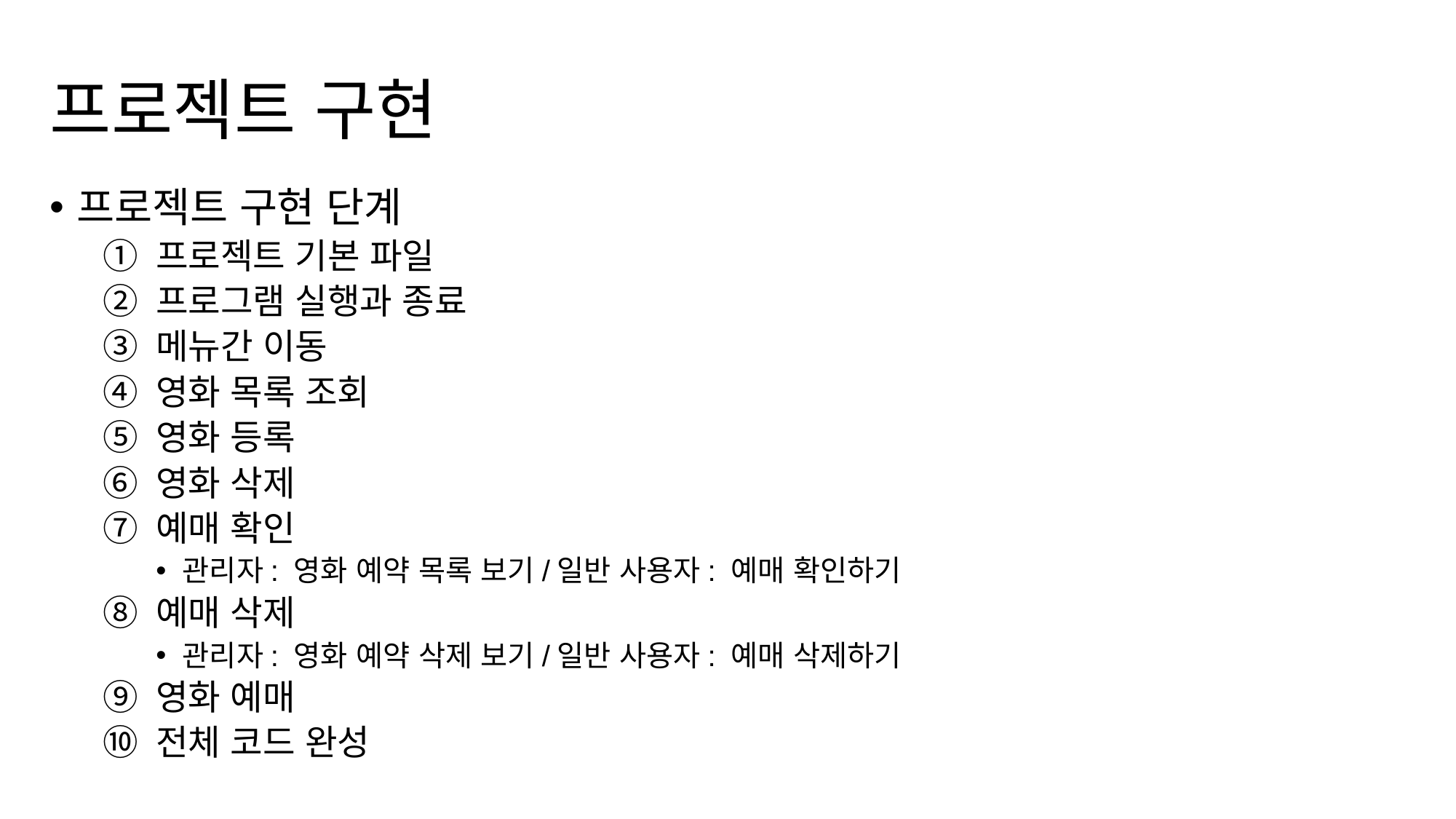

# 프로젝트 구현
프로젝트 구현 단계
프로젝트 기본 파일
프로그램 실행과 종료
메뉴간 이동
영화 목록 조회
영화 등록
영화 삭제
예매 확인
관리자: 영화 예약 목록 보기/일반 사용자: 예매 확인하기
예매 삭제
관리자: 영화 예약 삭제 보기/일반 사용자: 예매 삭제하기
영화 예매
전체 코드 완성